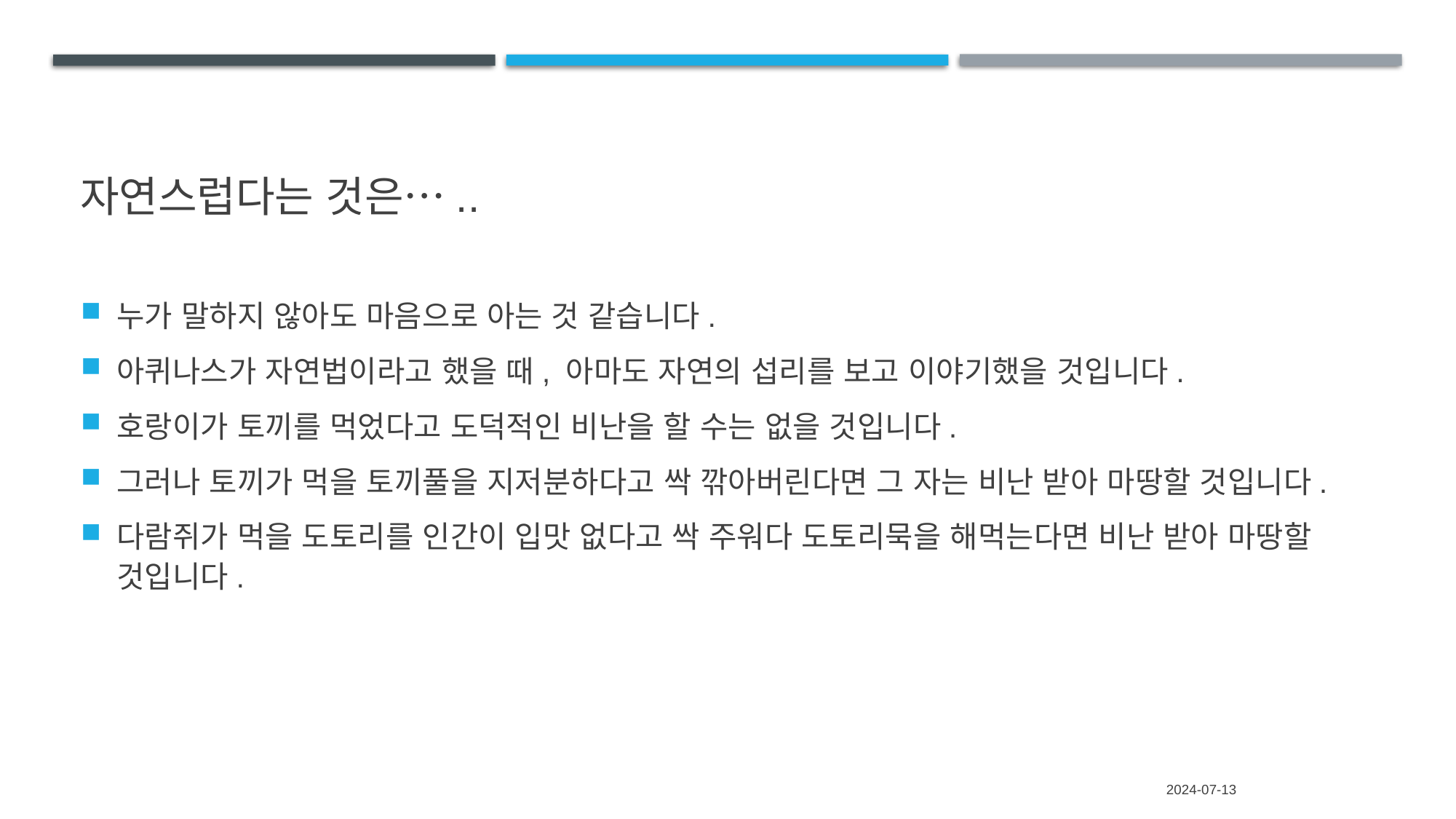

# 자연스럽다는 것은…..

누가 말하지 않아도 마음으로 아는 것 같습니다.
아퀴나스가 자연법이라고 했을 때, 아마도 자연의 섭리를 보고 이야기했을 것입니다.
호랑이가 토끼를 먹었다고 도덕적인 비난을 할 수는 없을 것입니다.
그러나 토끼가 먹을 토끼풀을 지저분하다고 싹 깎아버린다면 그 자는 비난 받아 마땅할 것입니다.
다람쥐가 먹을 도토리를 인간이 입맛 없다고 싹 주워다 도토리묵을 해먹는다면 비난 받아 마땅할 것입니다.

2024-07-13